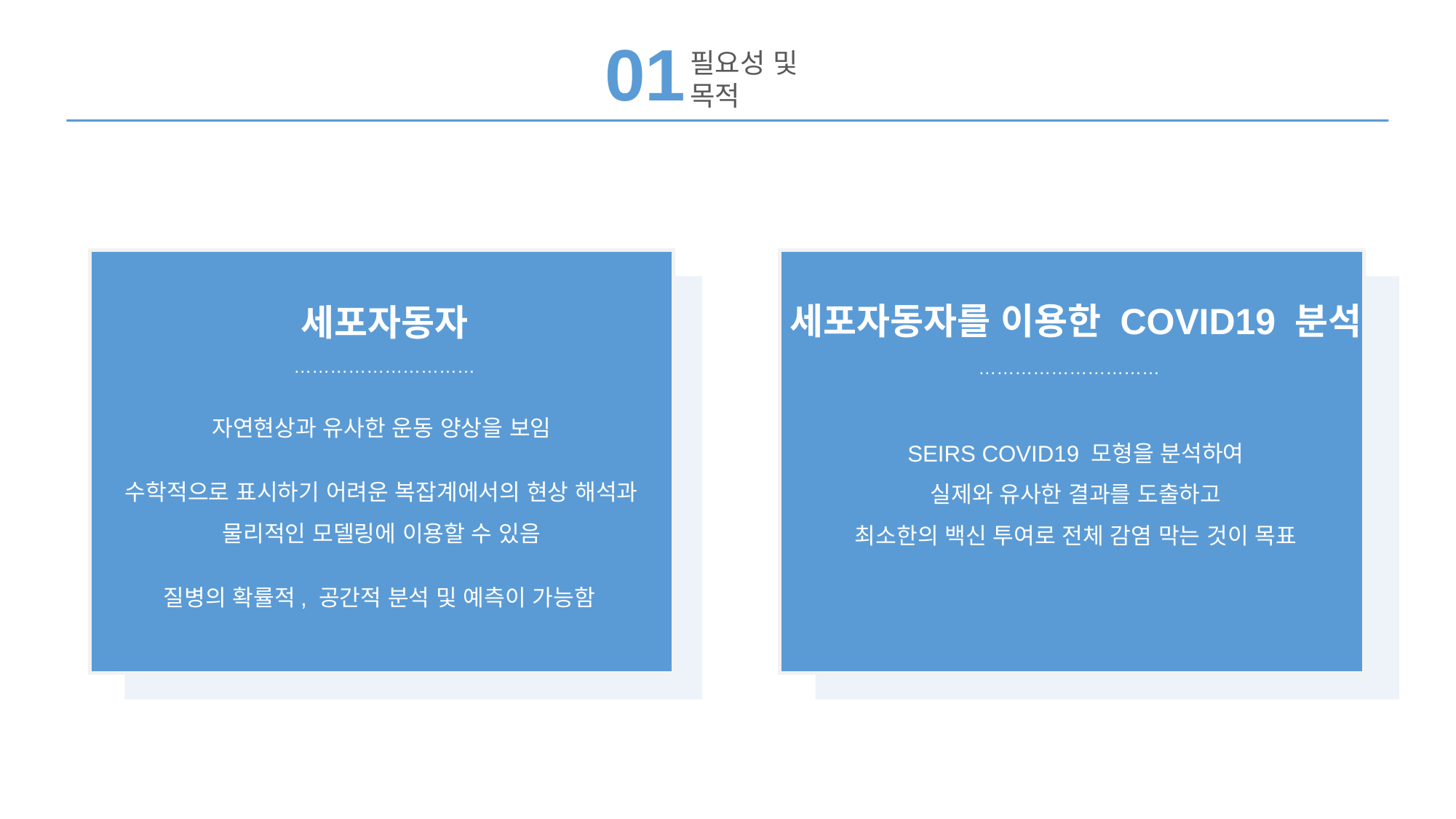

01
필요성 및 목적

세포자동자를 이용한 COVID19 분석
세포자동자
…………………………

…………………………

자연현상과 유사한 운동 양상을 보임
수학적으로 표시하기 어려운 복잡계에서의 현상 해석과
물리적인 모델링에 이용할 수 있음
질병의 확률적, 공간적 분석 및 예측이 가능함
SEIRS COVID19 모형을 분석하여
실제와 유사한 결과를 도출하고
최소한의 백신 투여로 전체 감염 막는 것이 목표